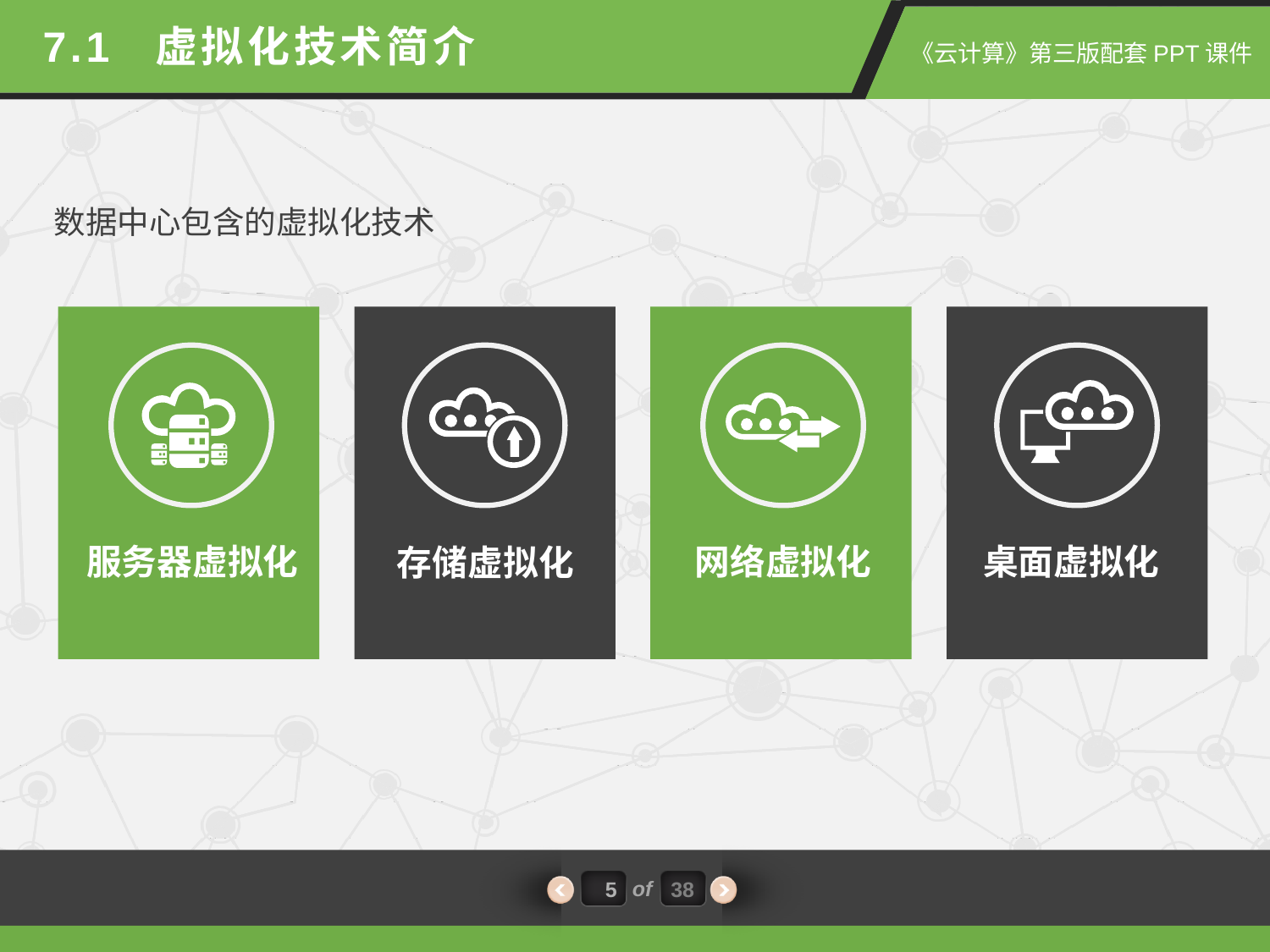

7.1  虚拟化技术简介
数据中心包含的虚拟化技术

服务器虚拟化
网络虚拟化
桌面虚拟化
存储虚拟化
5